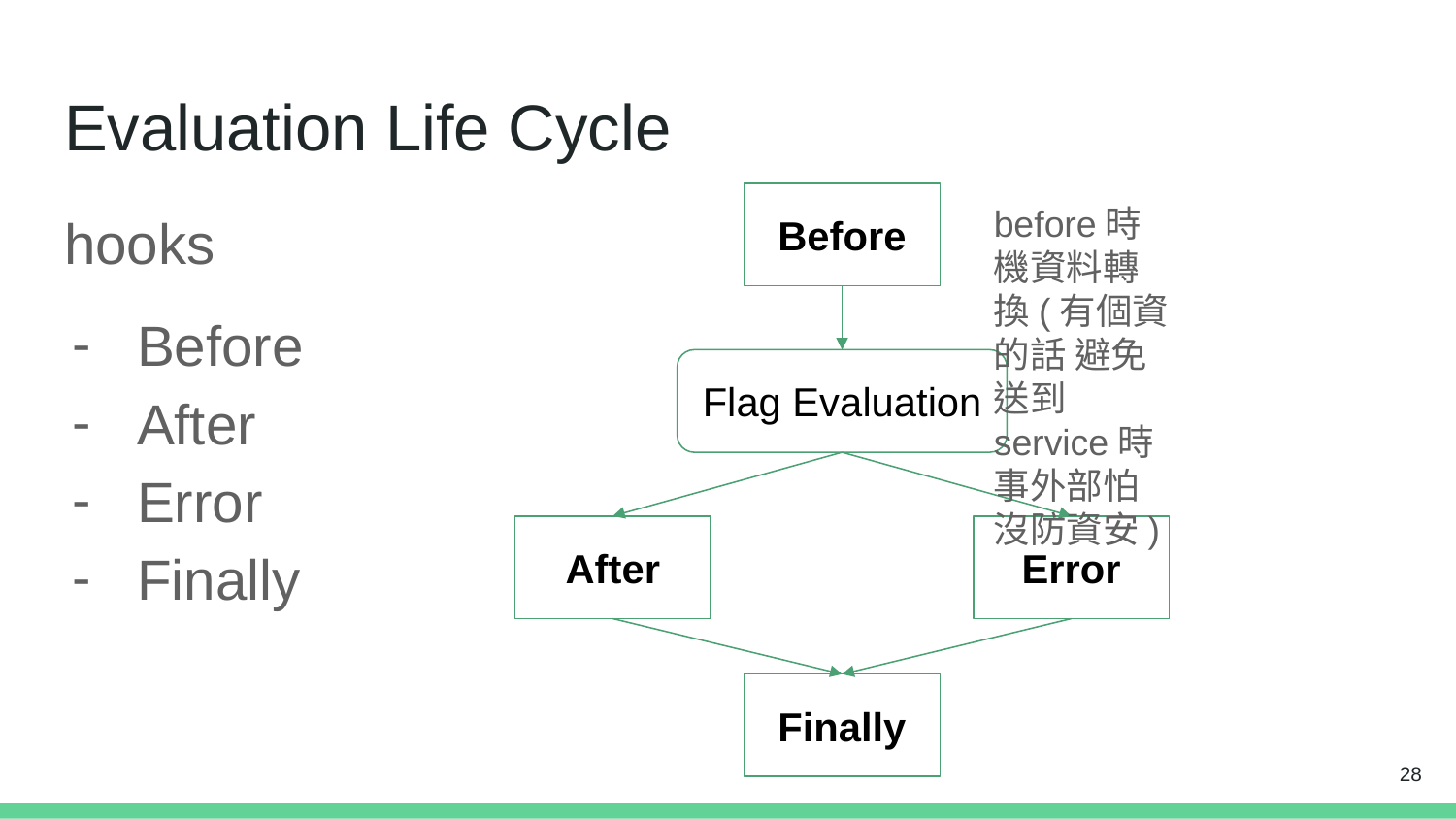

# Evaluation Life Cycle
hooks
Before
After
Error
Finally
Before
before時機資料轉換(有個資的話 避免送到service時事外部怕沒防資安)
Flag Evaluation
After
Error
Finally
28